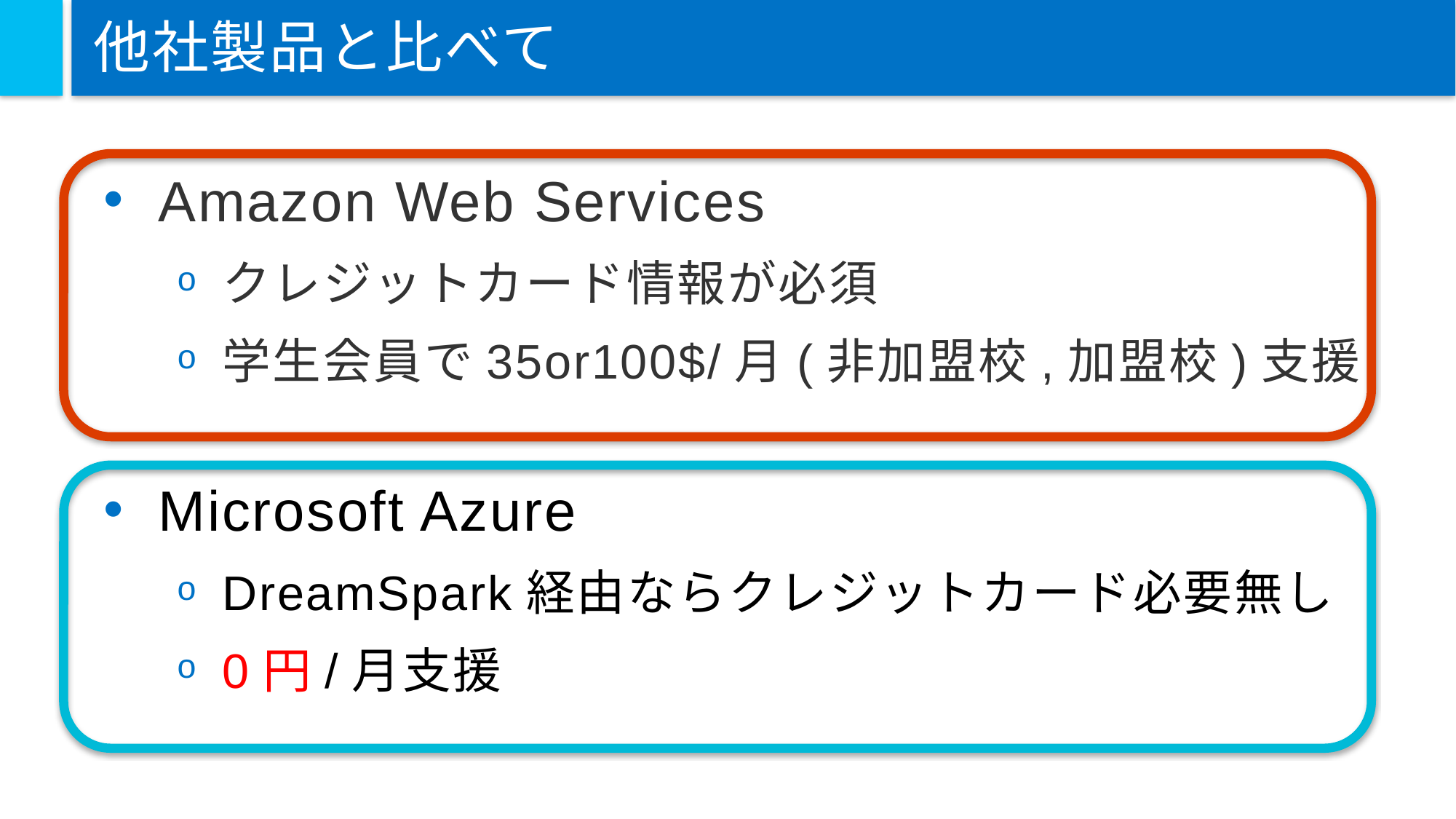

# 他社製品と比べて
Amazon Web Services
クレジットカード情報が必須
学生会員で35or100$/月(非加盟校,加盟校)支援

Microsoft Azure
DreamSpark経由ならクレジットカード必要無し
0円/月支援